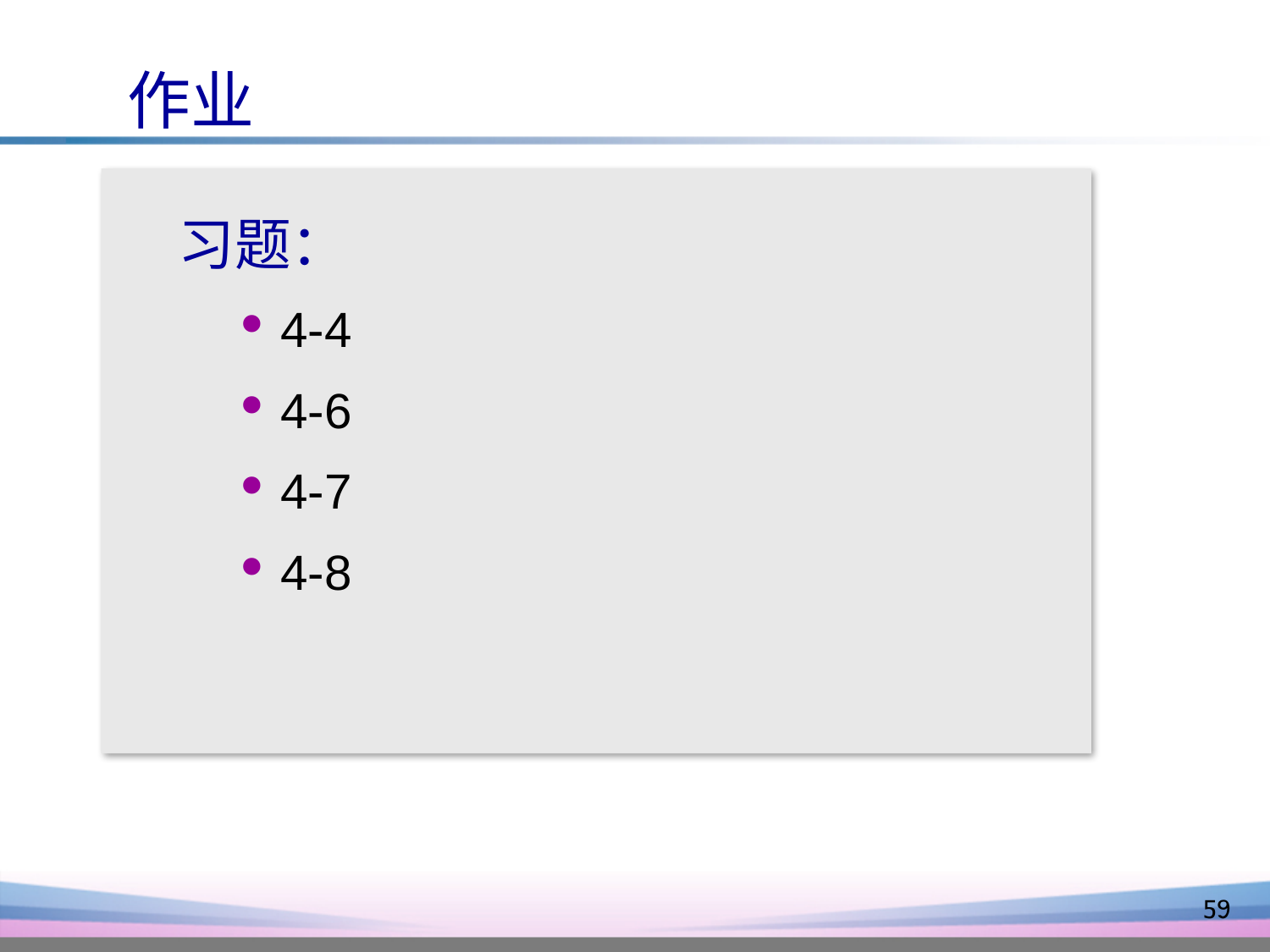

作业
    习题：
4-4
4-6
4-7
4-8
59